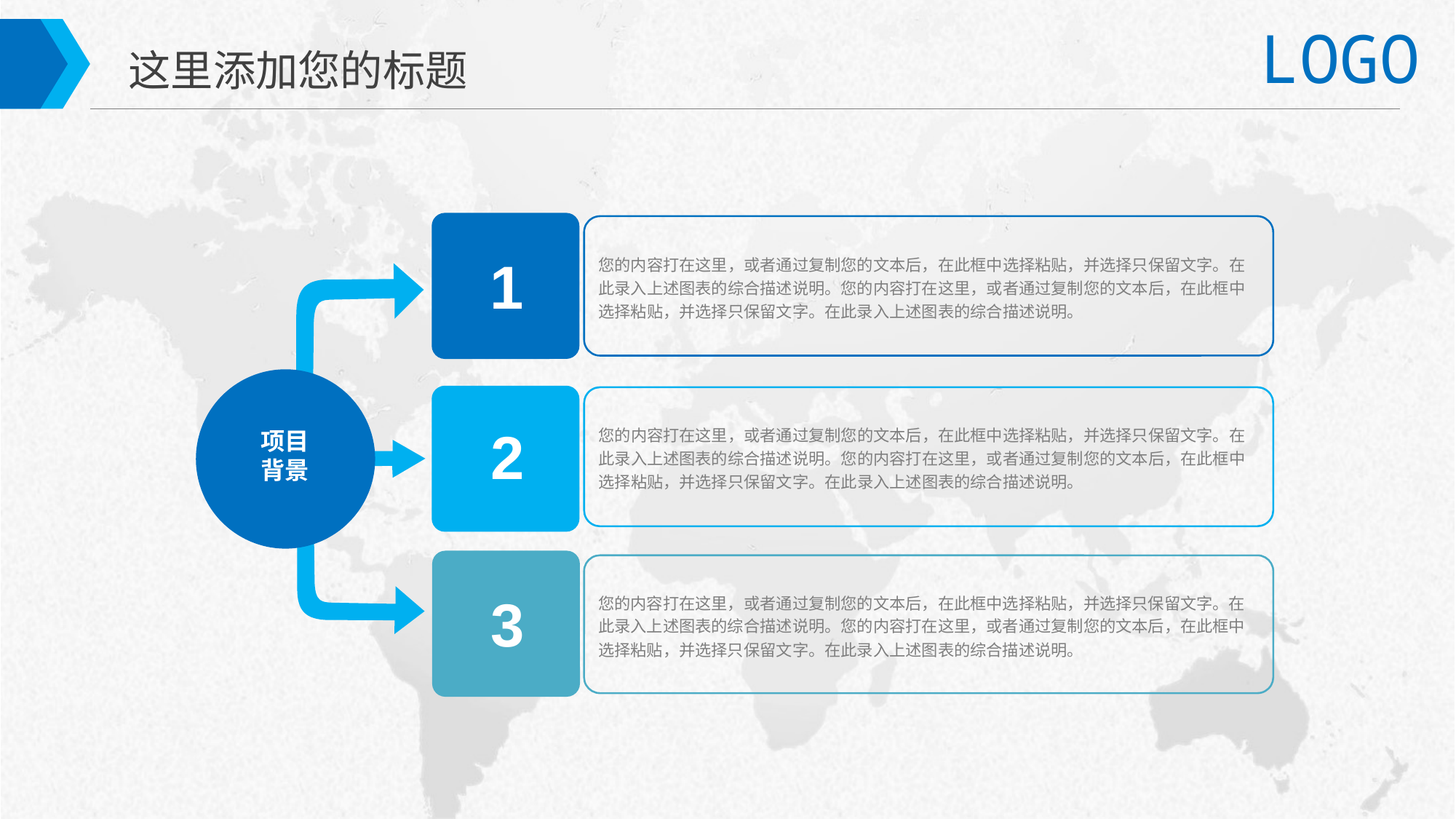

这里添加您的标题

您的内容打在这里，或者通过复制您的文本后，在此框中选择粘贴，并选择只保留文字。在此录入上述图表的综合描述说明。您的内容打在这里，或者通过复制您的文本后，在此框中选择粘贴，并选择只保留文字。在此录入上述图表的综合描述说明。

1

您的内容打在这里，或者通过复制您的文本后，在此框中选择粘贴，并选择只保留文字。在此录入上述图表的综合描述说明。您的内容打在这里，或者通过复制您的文本后，在此框中选择粘贴，并选择只保留文字。在此录入上述图表的综合描述说明。

项目
背景
2

您的内容打在这里，或者通过复制您的文本后，在此框中选择粘贴，并选择只保留文字。在此录入上述图表的综合描述说明。您的内容打在这里，或者通过复制您的文本后，在此框中选择粘贴，并选择只保留文字。在此录入上述图表的综合描述说明。
3